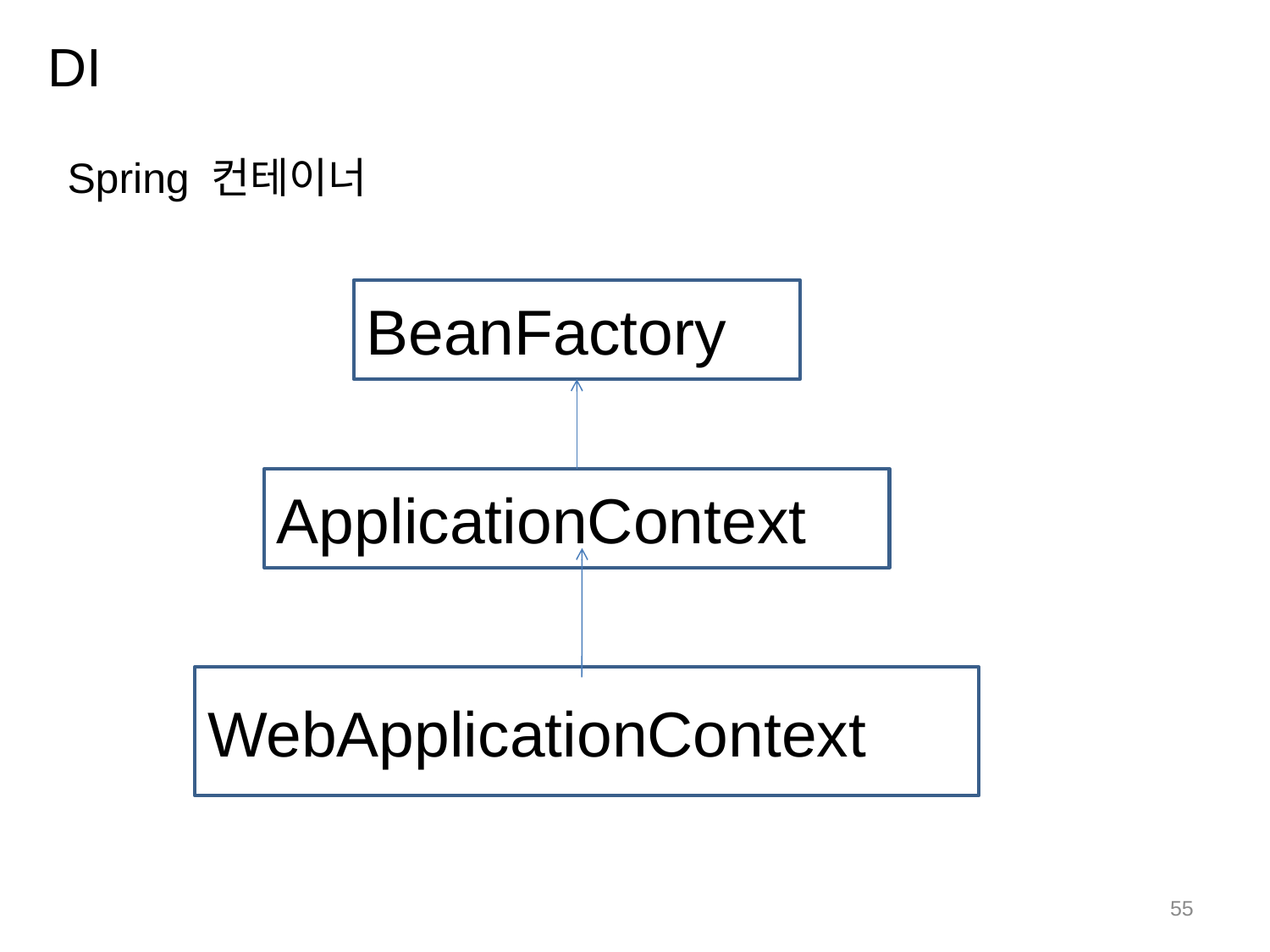

# DI
Spring 컨테이너
BeanFactory
ApplicationContext
WebApplicationContext
55